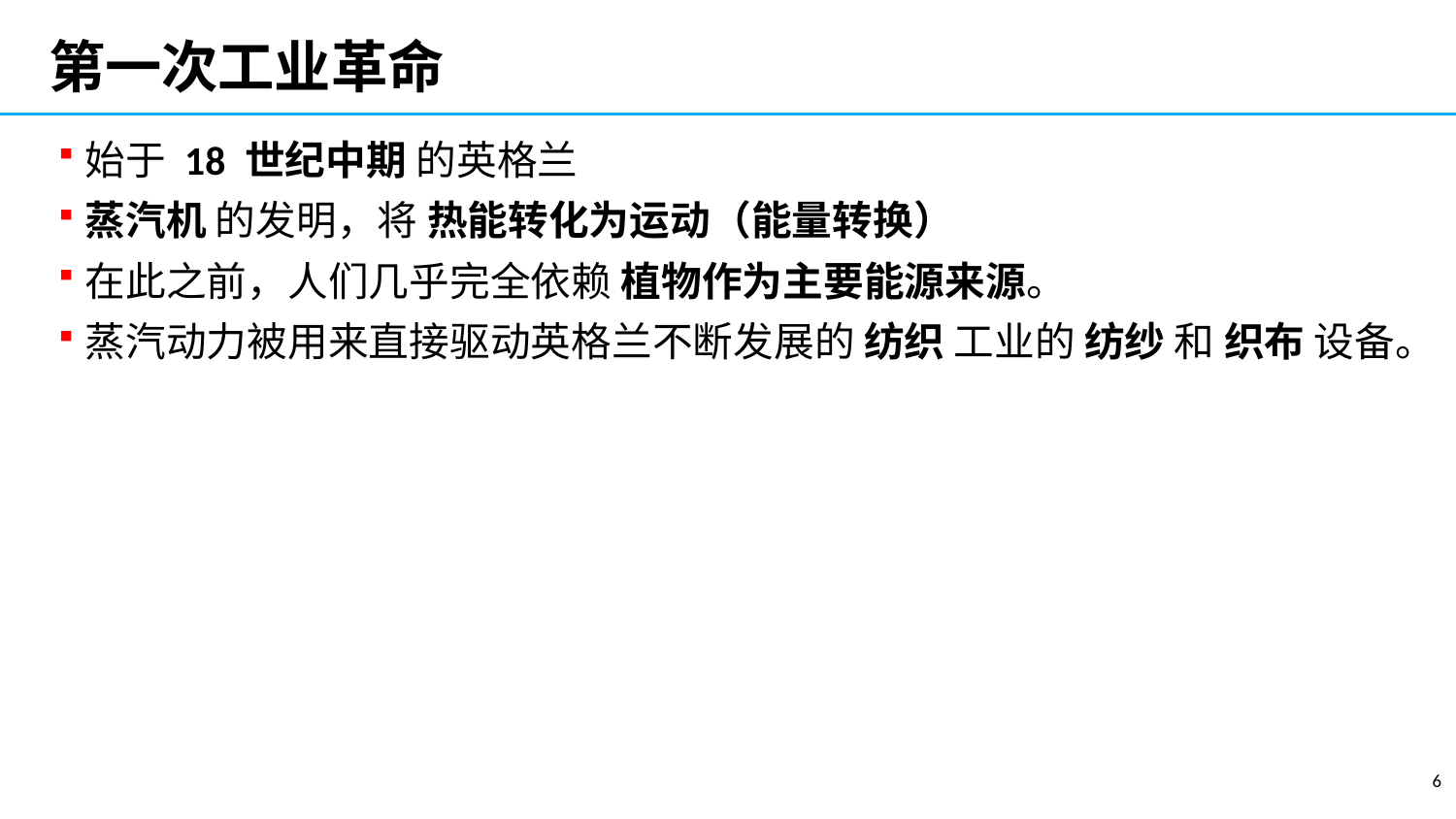

# 第一次工业革命

始于 18 世纪中期 的英格兰
蒸汽机 的发明，将 热能转化为运动（能量转换）
在此之前，人们几乎完全依赖 植物作为主要能源来源。
蒸汽动力被用来直接驱动英格兰不断发展的 纺织 工业的 纺纱 和 织布 设备。
6